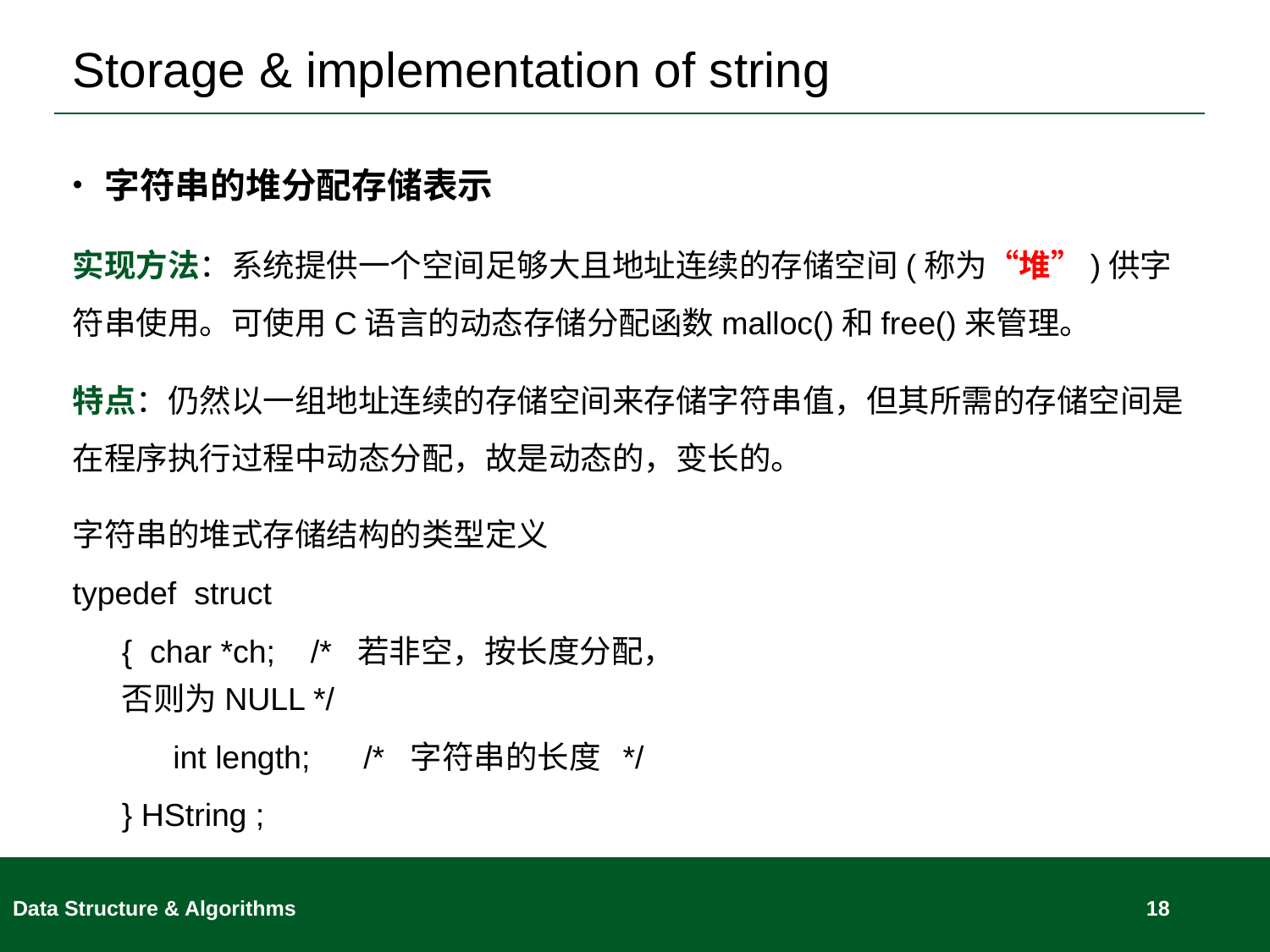

# Storage & implementation of string
字符串的堆分配存储表示
实现方法：系统提供一个空间足够大且地址连续的存储空间(称为“堆”)供字符串使用。可使用C语言的动态存储分配函数malloc()和free()来管理。
特点：仍然以一组地址连续的存储空间来存储字符串值，但其所需的存储空间是在程序执行过程中动态分配，故是动态的，变长的。
字符串的堆式存储结构的类型定义
typedef  struct
{  char *ch;    /*  若非空，按长度分配，否则为NULL */
int length;      /*  字符串的长度  */
} HString ;
Data Structure & Algorithms
18